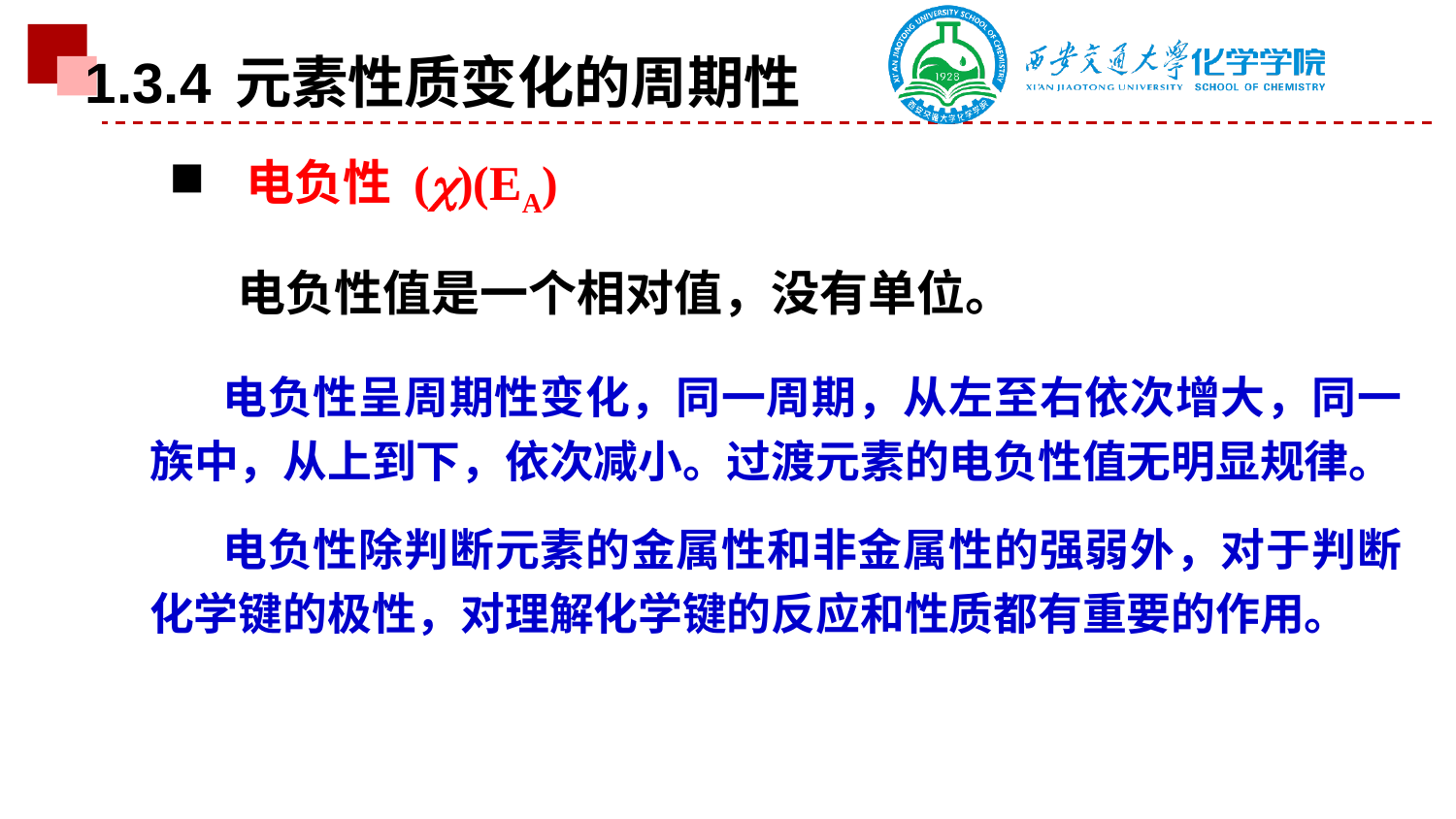

1.3.4 元素性质变化的周期性
 电负性 (χ)(EA)
  电负性值是一个相对值，没有单位。
电负性呈周期性变化，同一周期，从左至右依次增大，同一族中，从上到下，依次减小。过渡元素的电负性值无明显规律。
电负性除判断元素的金属性和非金属性的强弱外，对于判断化学键的极性，对理解化学键的反应和性质都有重要的作用。